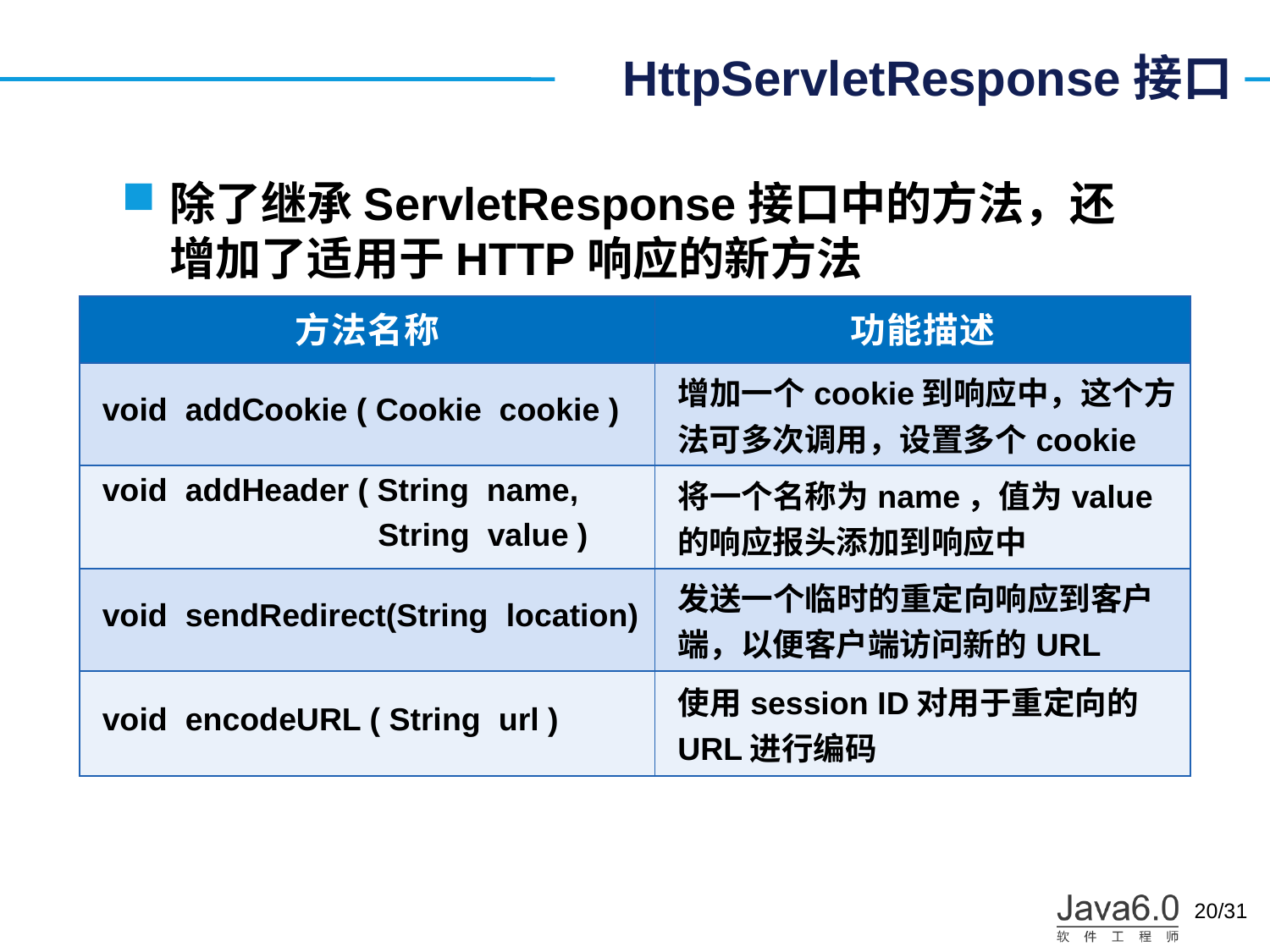

# HttpServletResponse接口
除了继承ServletResponse接口中的方法，还增加了适用于HTTP响应的新方法
| 方法名称 | 功能描述 |
| --- | --- |
| void addCookie ( Cookie cookie ) | 增加一个cookie到响应中，这个方法可多次调用，设置多个cookie |
| void addHeader ( String name, String value ) | 将一个名称为name，值为value的响应报头添加到响应中 |
| void sendRedirect(String location) | 发送一个临时的重定向响应到客户端，以便客户端访问新的URL |
| void encodeURL ( String url ) | 使用session ID对用于重定向的URL进行编码 |
20/31